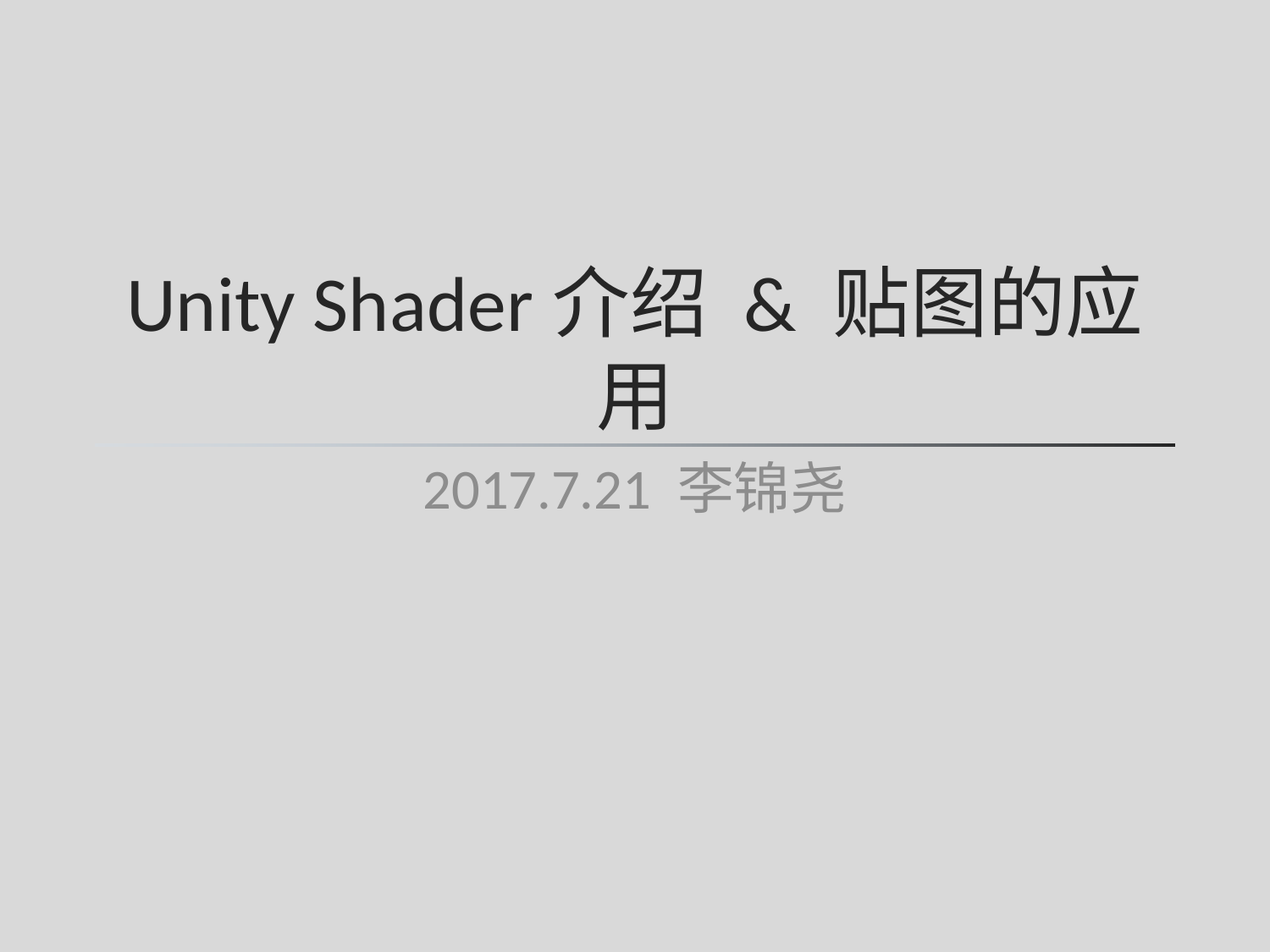

# Unity Shader介绍 & 贴图的应用
2017.7.21 李锦尧